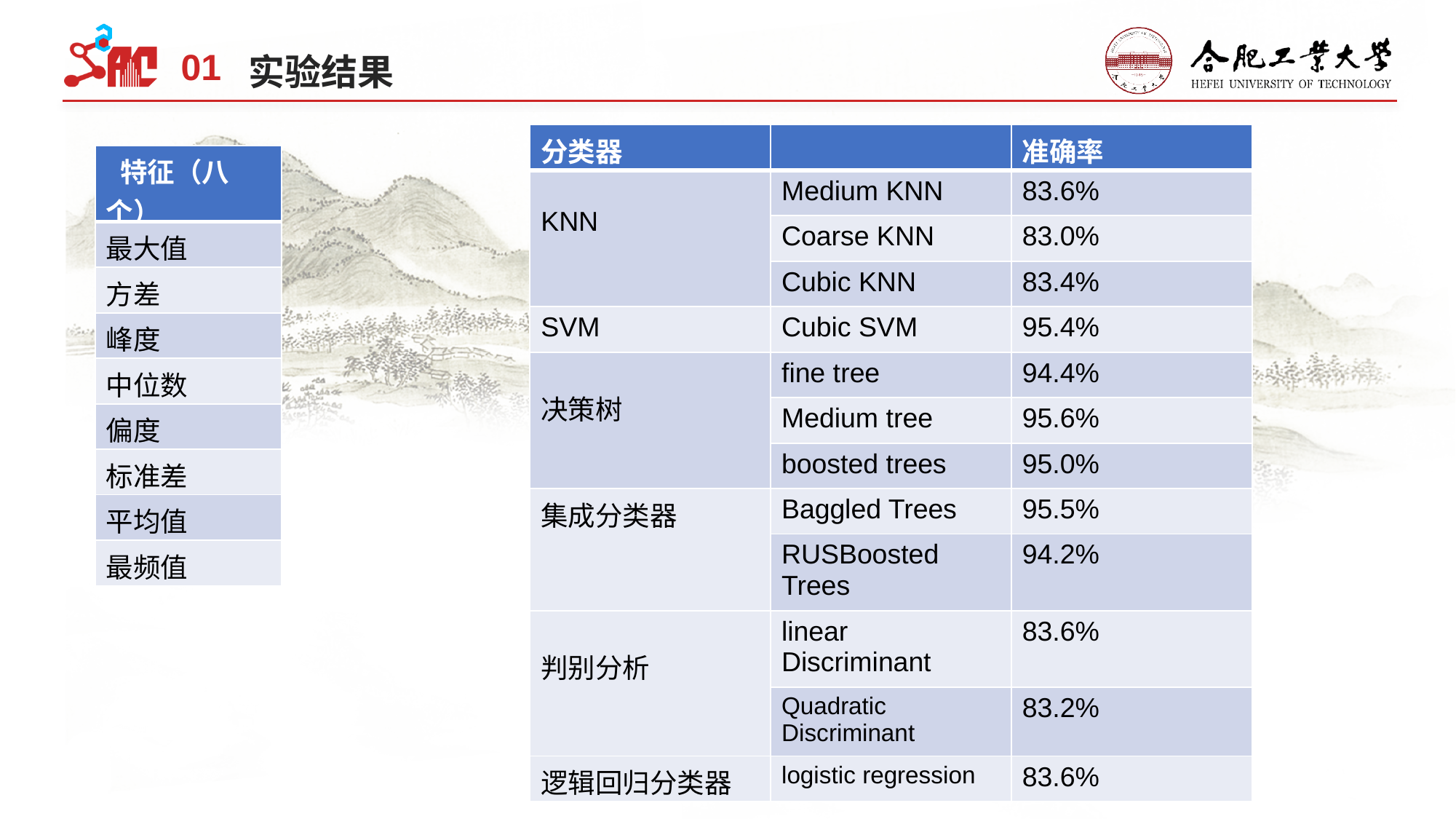

01
实验结果
| 分类器 |  | 准确率 |
| --- | --- | --- |
| KNN | Medium KNN | 83.6% |
|  | Coarse KNN | 83.0% |
|  | Cubic KNN | 83.4% |
| SVM | Cubic SVM | 95.4% |
| 决策树 | fine tree | 94.4% |
|  | Medium tree | 95.6% |
|  | boosted trees | 95.0% |
| 集成分类器 | Baggled Trees | 95.5% |
|  | RUSBoosted Trees | 94.2% |
| 判别分析 | linear Discriminant | 83.6% |
|  | Quadratic Discriminant | 83.2% |
| 逻辑回归分类器 | logistic regression | 83.6% |
| 特征（八个） |
| --- |
| 最大值 |
| 方差 |
| 峰度 |
| 中位数 |
| 偏度 |
| 标准差 |
| 平均值 |
| 最频值 |